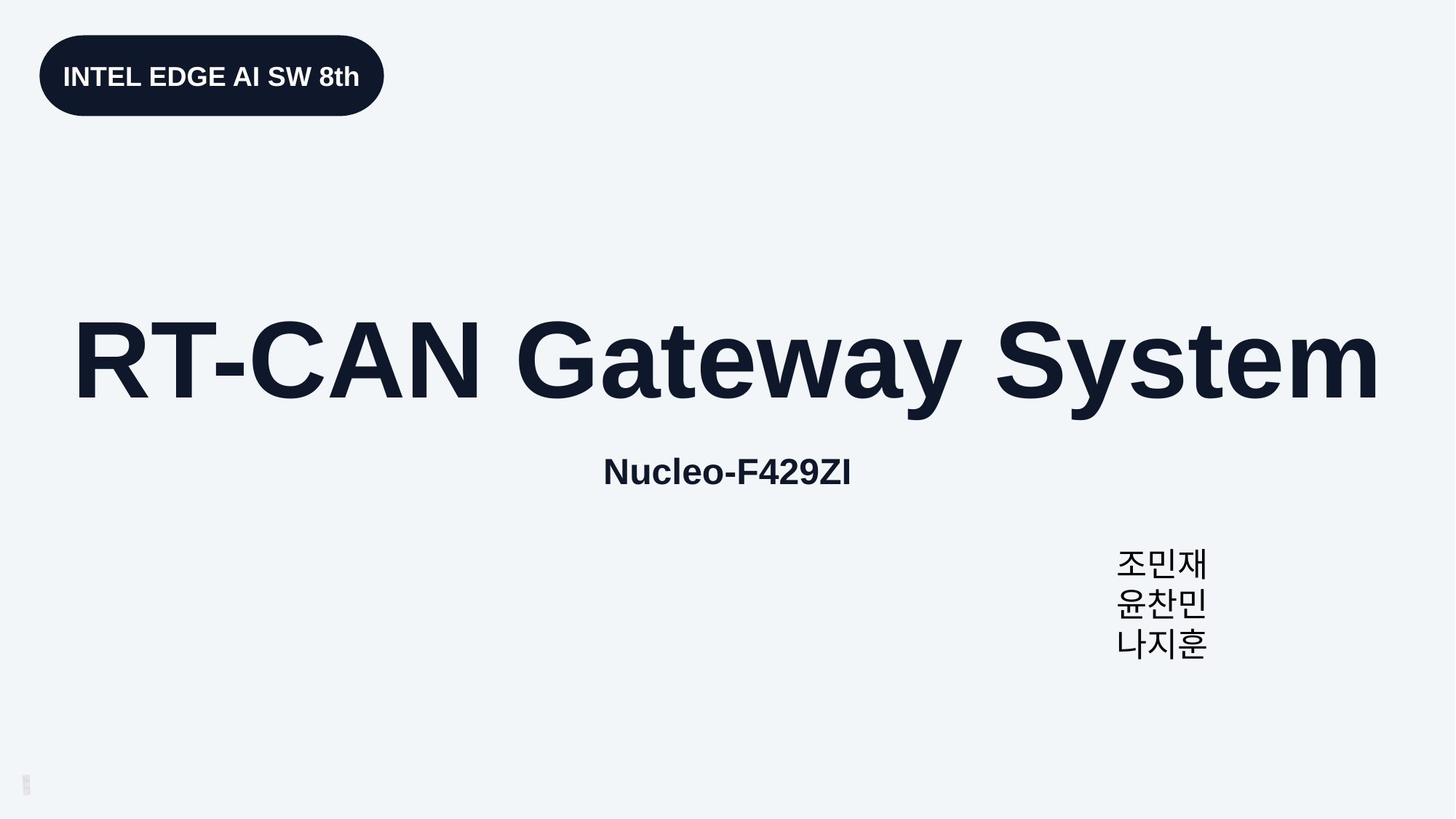

INTEL EDGE AI SW 8th
RT-CAN Gateway System
Nucleo-F429ZI
조민재
윤찬민
나지훈